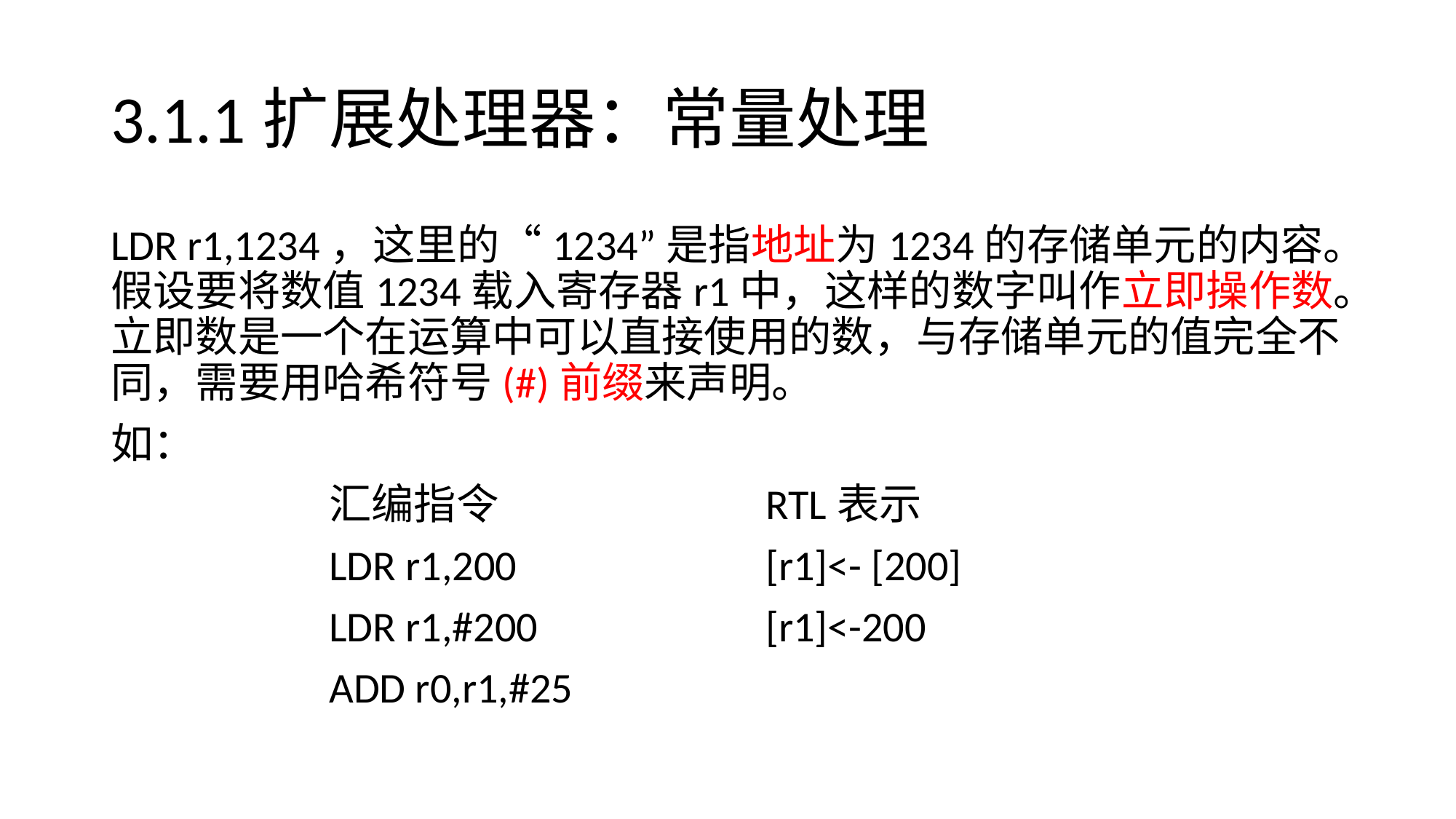

# 3.1.1扩展处理器：常量处理
LDR r1,1234，这里的“1234”是指地址为1234的存储单元的内容。假设要将数值1234载入寄存器r1中，这样的数字叫作立即操作数。立即数是一个在运算中可以直接使用的数，与存储单元的值完全不同，需要用哈希符号(#)前缀来声明。
如：
		汇编指令			RTL表示
		LDR r1,200    		[r1]<- [200]
		LDR r1,#200			[r1]<-200
		ADD r0,r1,#25